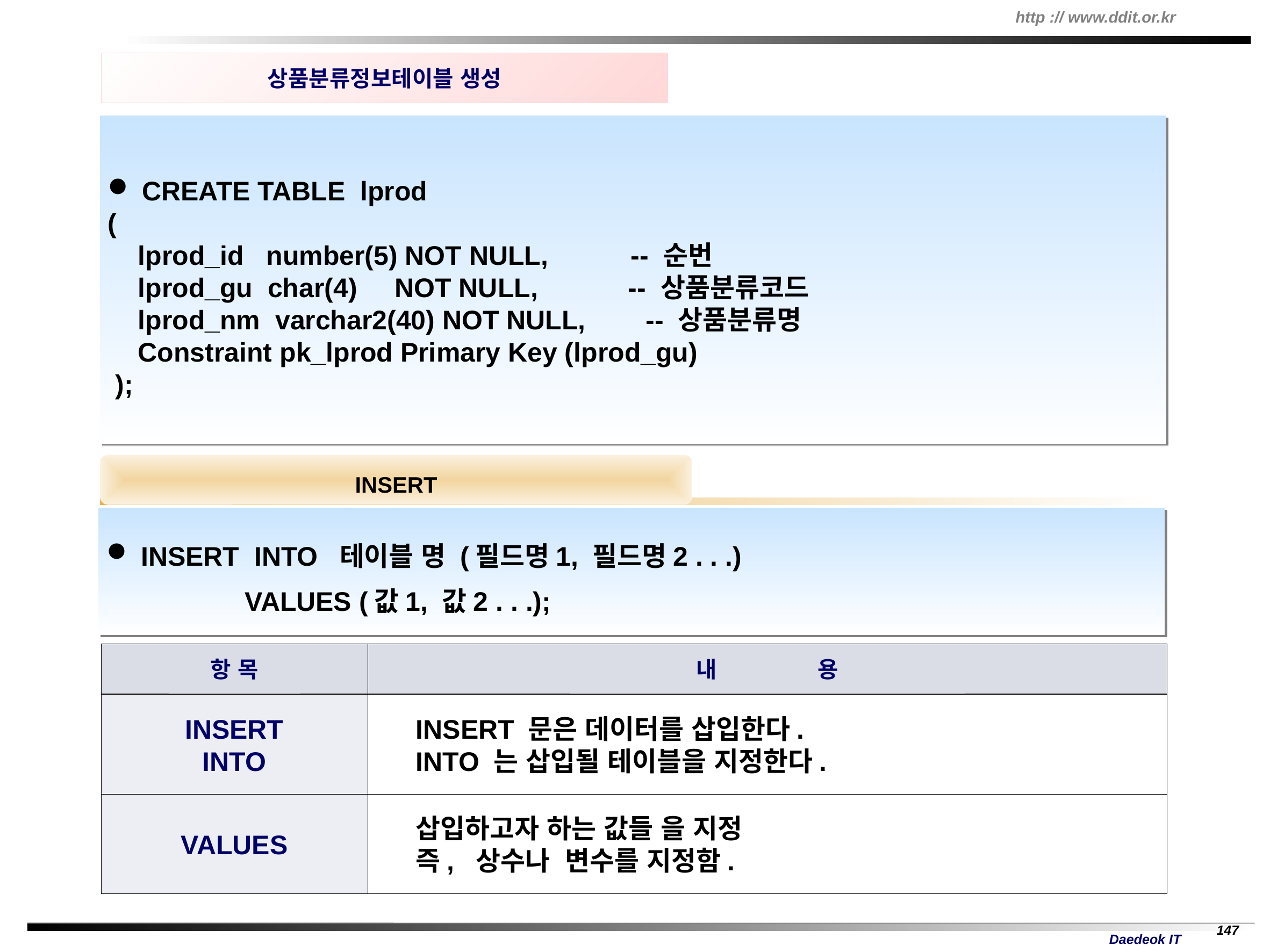

상품분류정보테이블 생성
 CREATE TABLE  lprod
(
    lprod_id   number(5) NOT NULL,           -- 순번
    lprod_gu  char(4)     NOT NULL,            -- 상품분류코드
    lprod_nm  varchar2(40) NOT NULL,        -- 상품분류명
    Constraint pk_lprod Primary Key (lprod_gu)
 );
INSERT

 INSERT  INTO  테이블 명 (필드명1, 필드명2 . . .)
             VALUES (값1, 값2 . . .);
항 목
내                용
INSERT
INTO
INSERT 문은 데이터를 삽입한다.
INTO 는 삽입될 테이블을 지정한다.
VALUES
삽입하고자 하는 값들 을 지정
즉,  상수나  변수를 지정함.